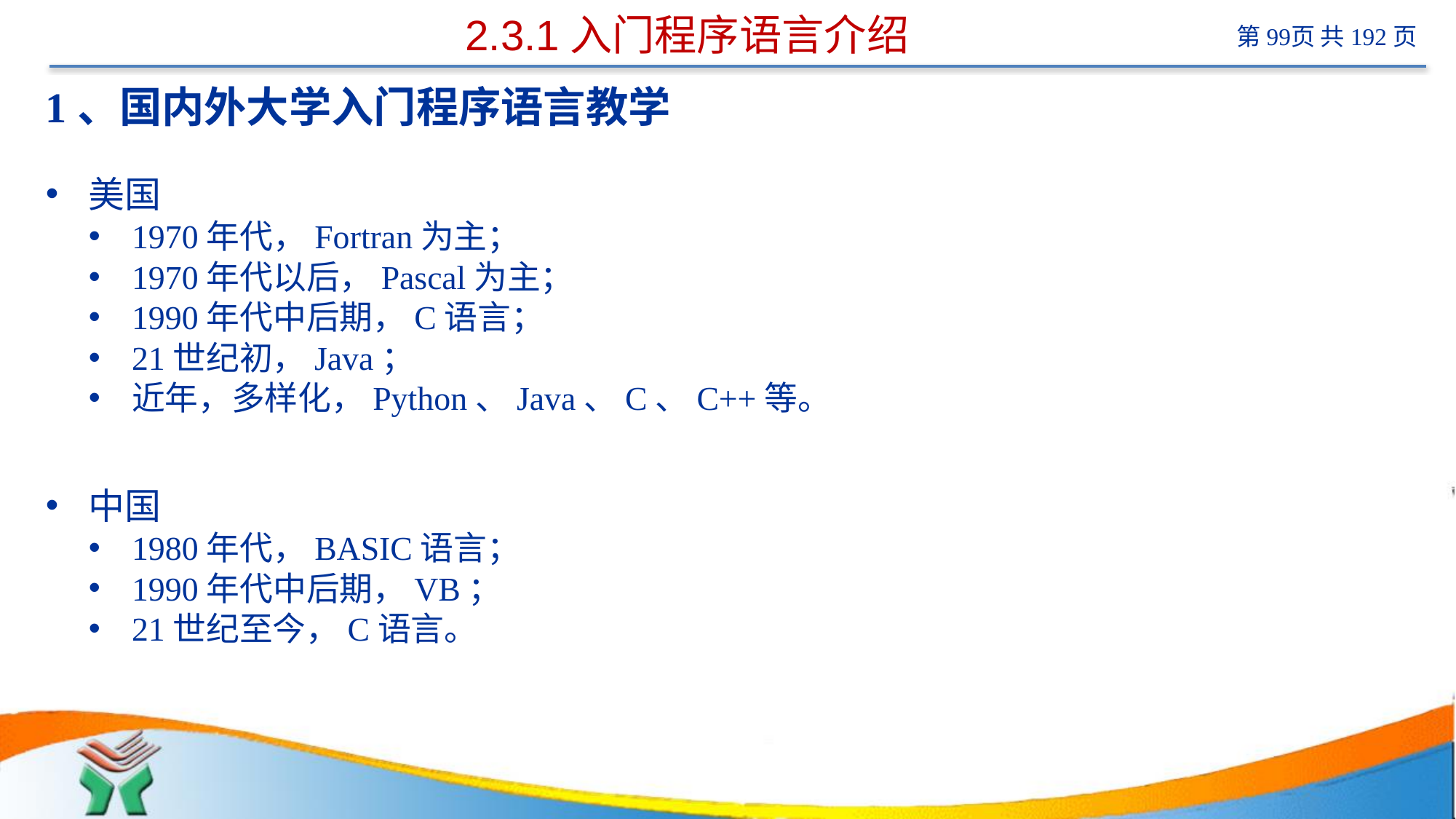

# 2.3.1入门程序语言介绍
1、国内外大学入门程序语言教学

美国
1970年代，Fortran为主；
1970年代以后，Pascal为主；
1990年代中后期，C语言；
21世纪初，Java；
近年，多样化，Python、Java、C、C++等。

中国
1980年代，BASIC语言；
1990年代中后期，VB；
21世纪至今，C语言。